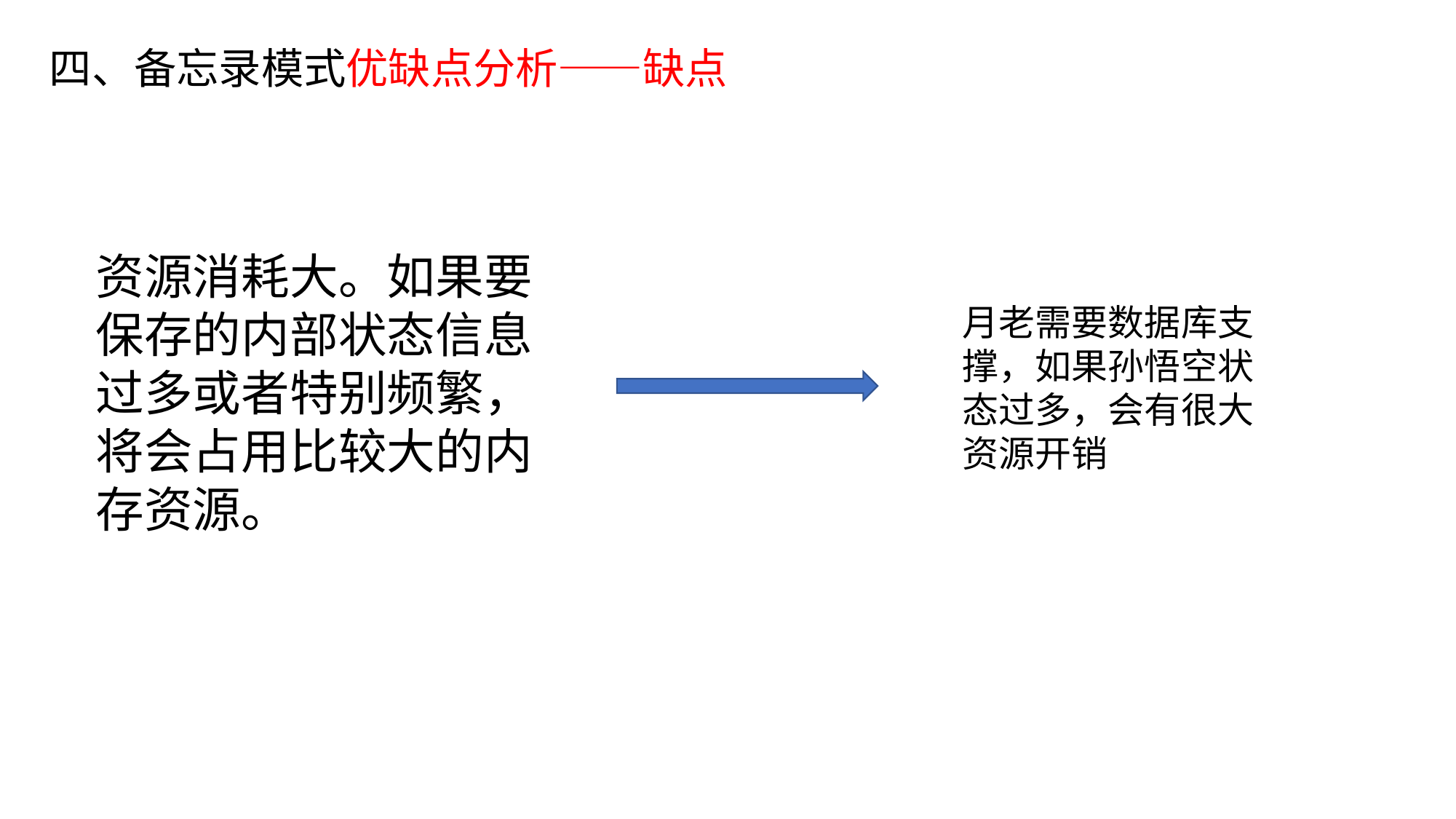

四、备忘录模式优缺点分析——缺点
资源消耗大。如果要保存的内部状态信息过多或者特别频繁，将会占用比较大的内存资源。
月老需要数据库支撑，如果孙悟空状态过多，会有很大资源开销